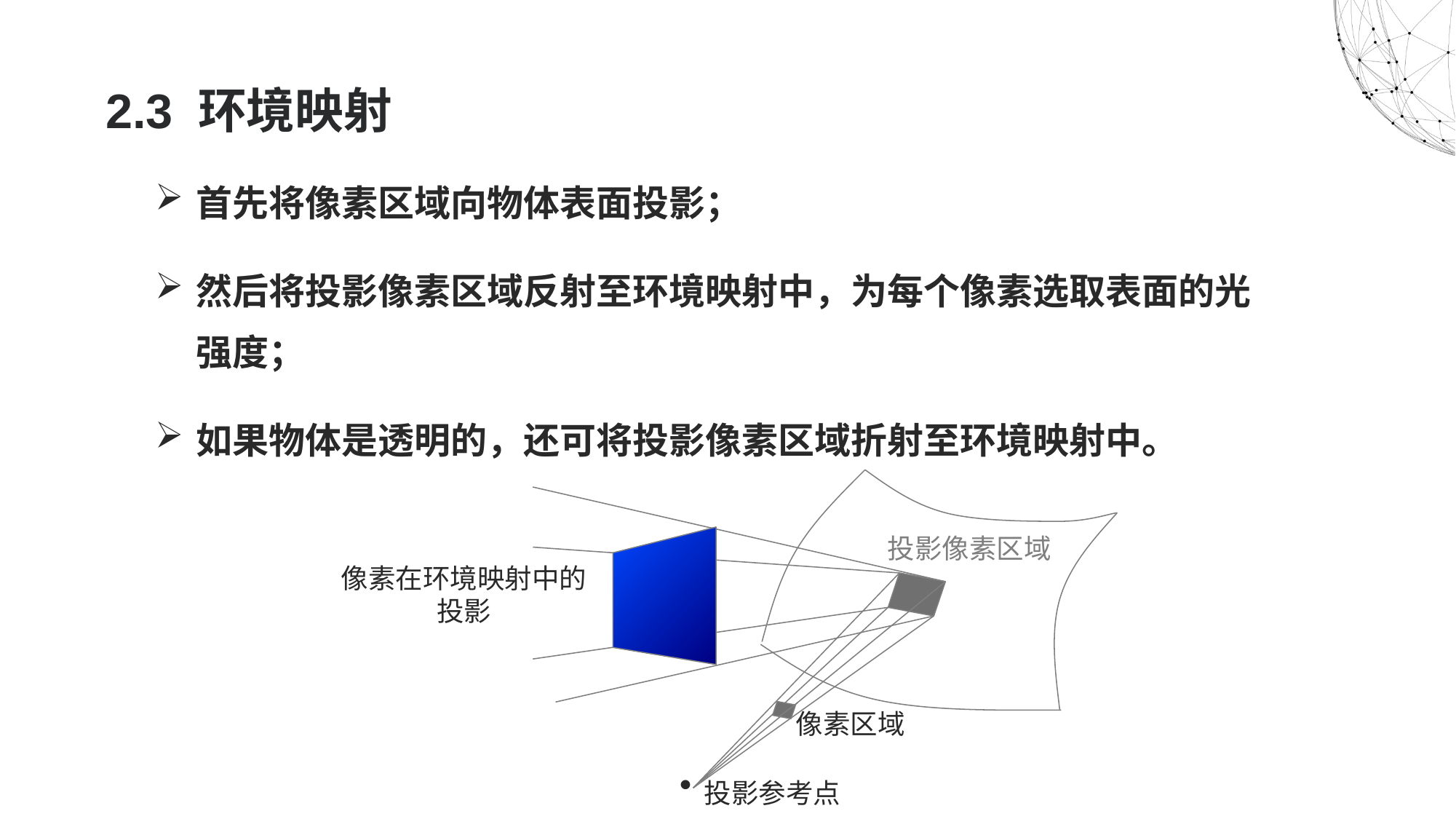

2.3 环境映射
首先将像素区域向物体表面投影；
然后将投影像素区域反射至环境映射中，为每个像素选取表面的光强度；
如果物体是透明的，还可将投影像素区域折射至环境映射中。

投影像素区域

像素在环境映射中的投影

像素区域

•
投影参考点